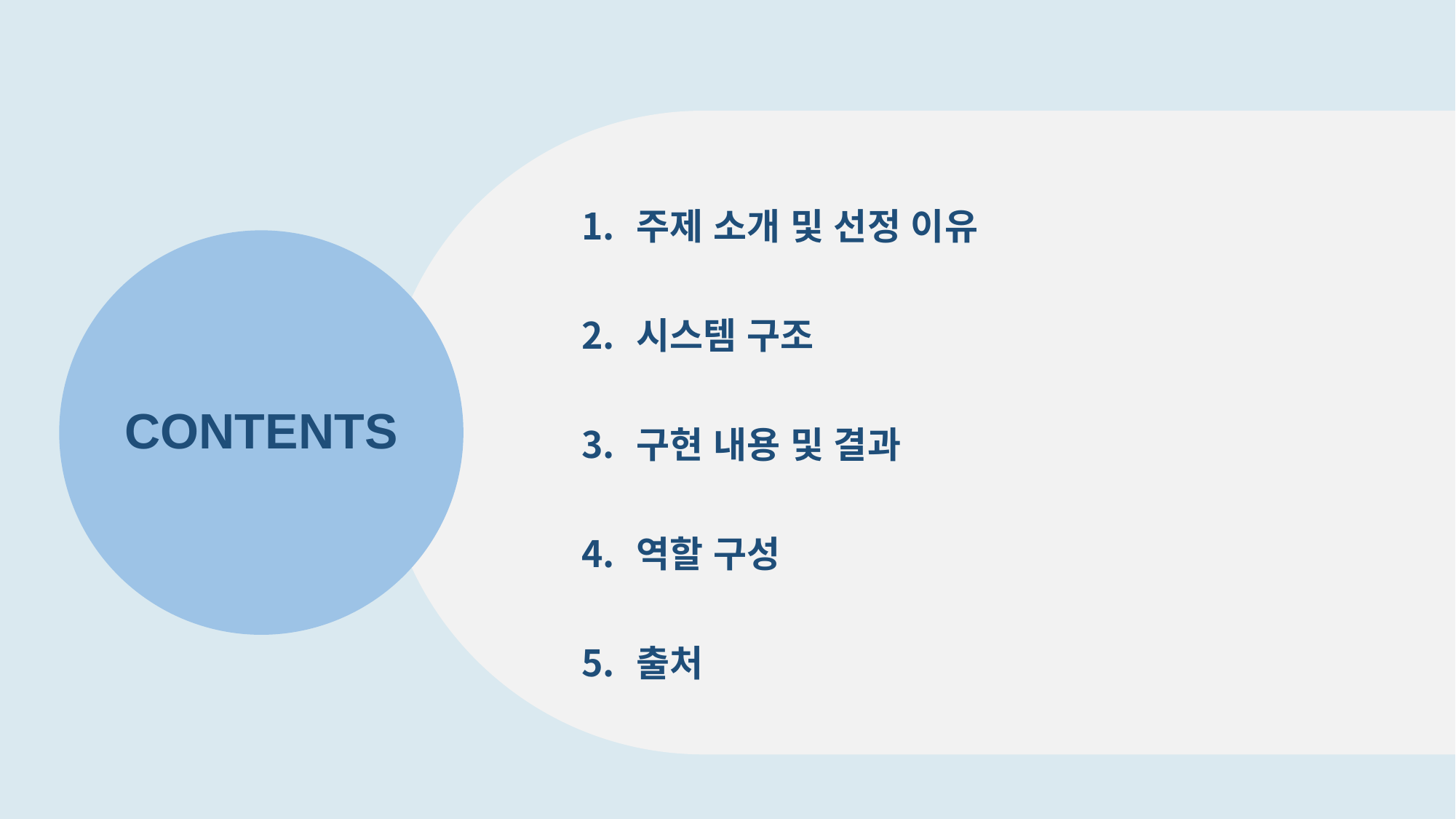

주제 소개 및 선정 이유
시스템 구조
구현 내용 및 결과
역할 구성
출처

CONTENTS